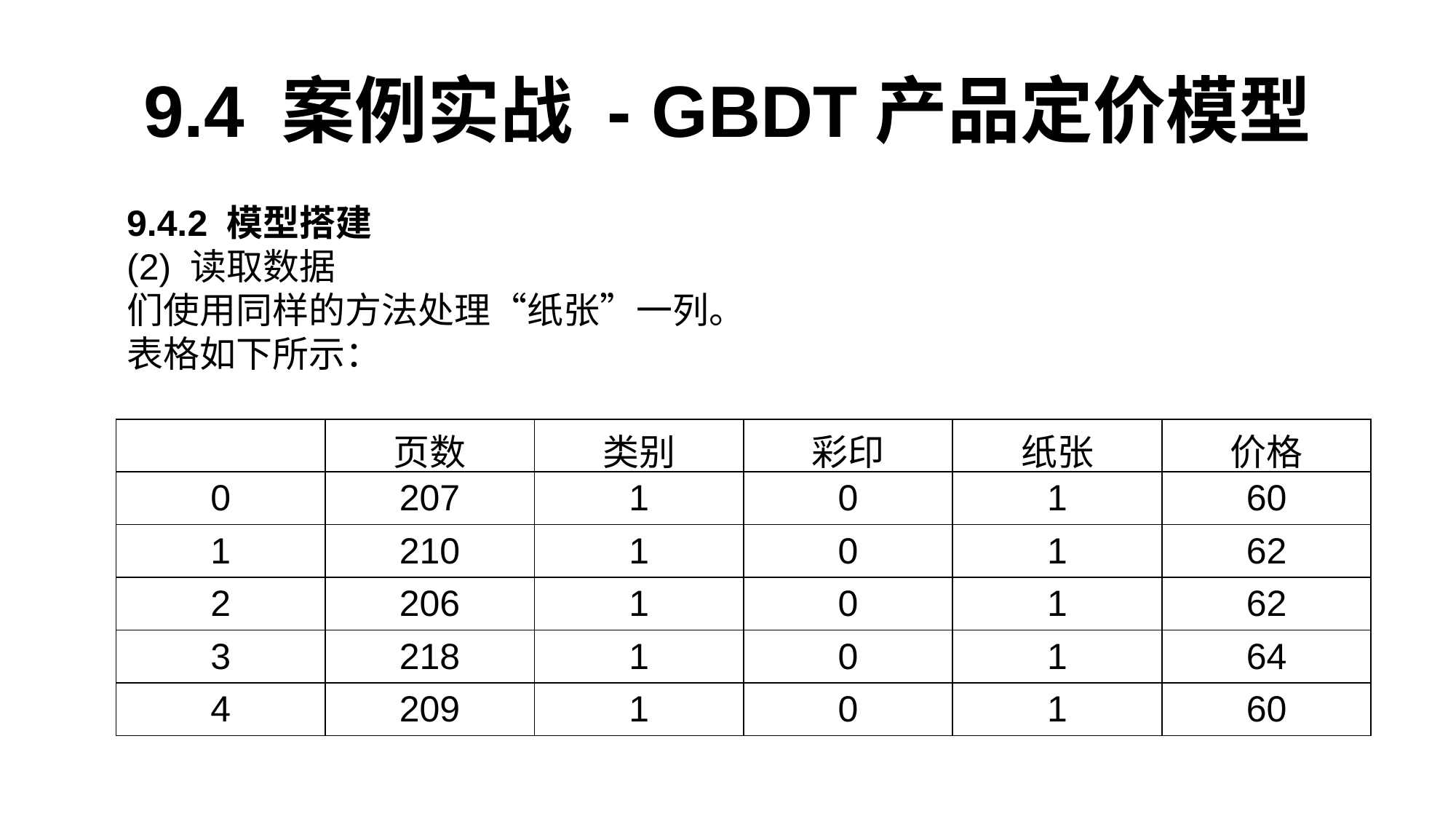

9.4 案例实战 - GBDT产品定价模型
9.4.2 模型搭建
(2) 读取数据
们使用同样的方法处理“纸张”一列。
表格如下所示：
|  | 页数 | 类别 | 彩印 | 纸张 | 价格 |
| --- | --- | --- | --- | --- | --- |
| 0 | 207 | 1 | 0 | 1 | 60 |
| 1 | 210 | 1 | 0 | 1 | 62 |
| 2 | 206 | 1 | 0 | 1 | 62 |
| 3 | 218 | 1 | 0 | 1 | 64 |
| 4 | 209 | 1 | 0 | 1 | 60 |